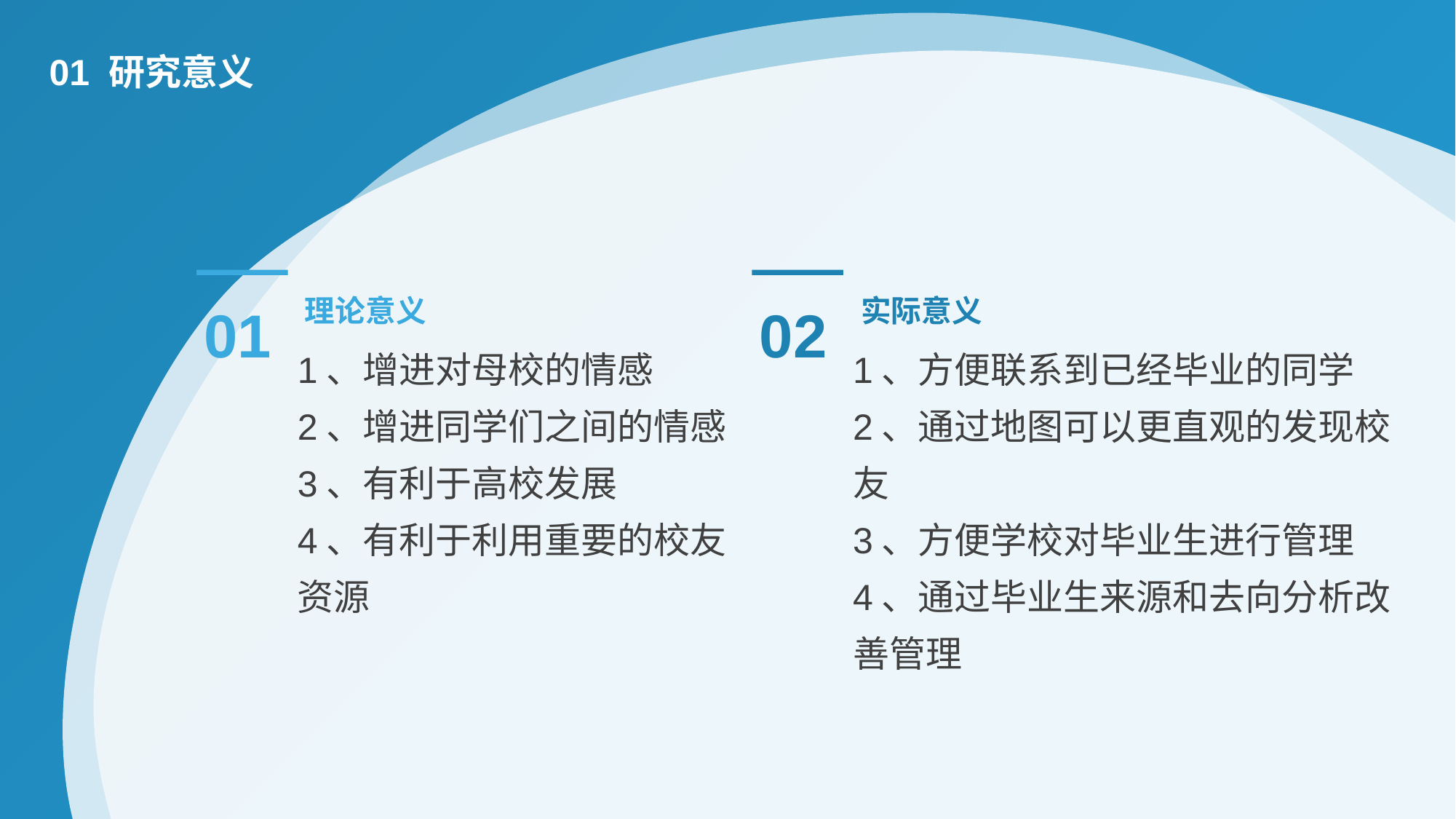

01 研究意义
02

01

实际意义
理论意义
1、增进对母校的情感
2、增进同学们之间的情感
3、有利于高校发展
4、有利于利用重要的校友资源
1、方便联系到已经毕业的同学
2、通过地图可以更直观的发现校友
3、方便学校对毕业生进行管理
4、通过毕业生来源和去向分析改善管理